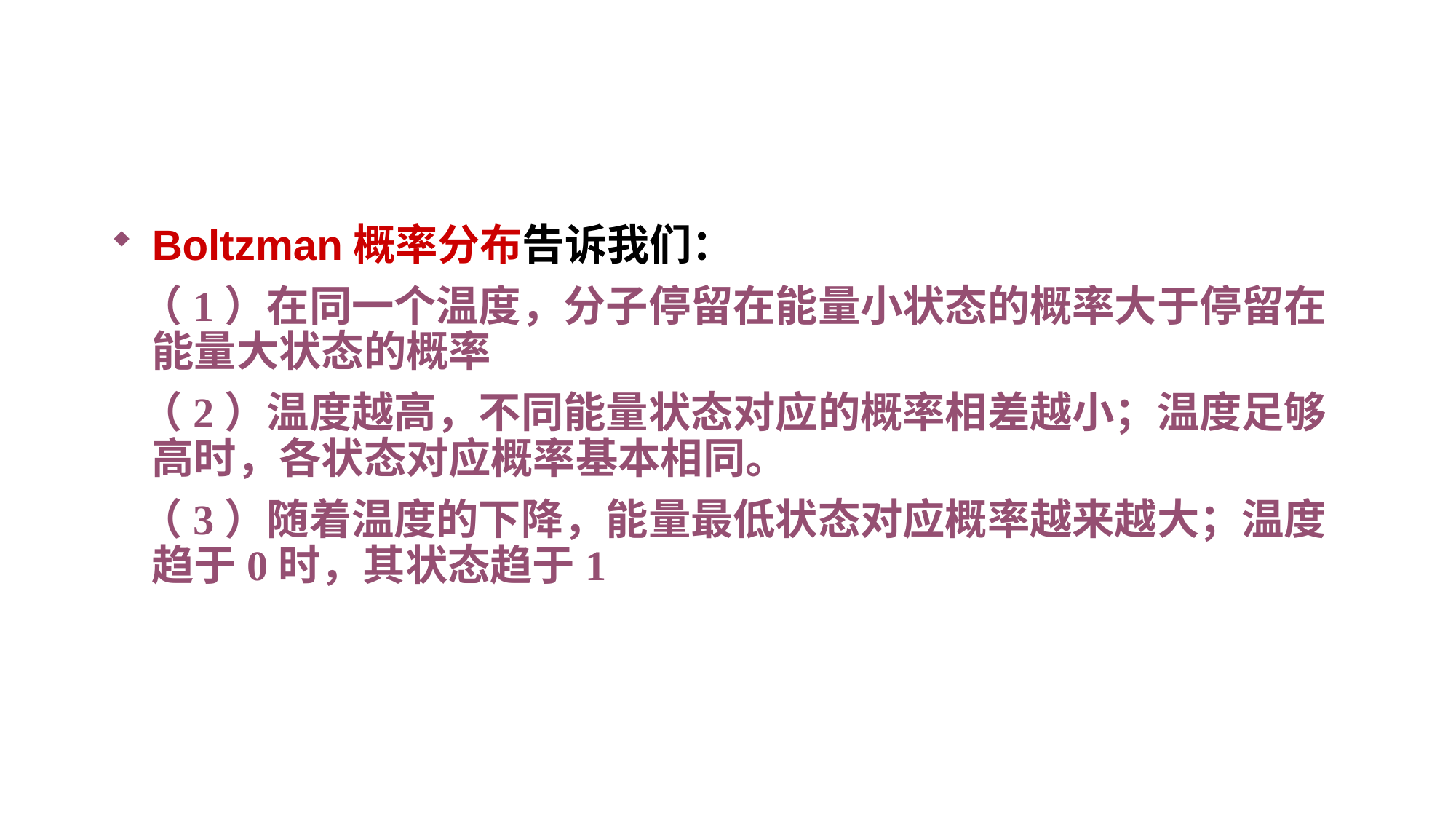

#
Boltzman概率分布告诉我们：
  （1）在同一个温度，分子停留在能量小状态的概率大于停留在能量大状态的概率
  （2）温度越高，不同能量状态对应的概率相差越小；温度足够高时，各状态对应概率基本相同。
  （3）随着温度的下降，能量最低状态对应概率越来越大；温度趋于0时，其状态趋于1